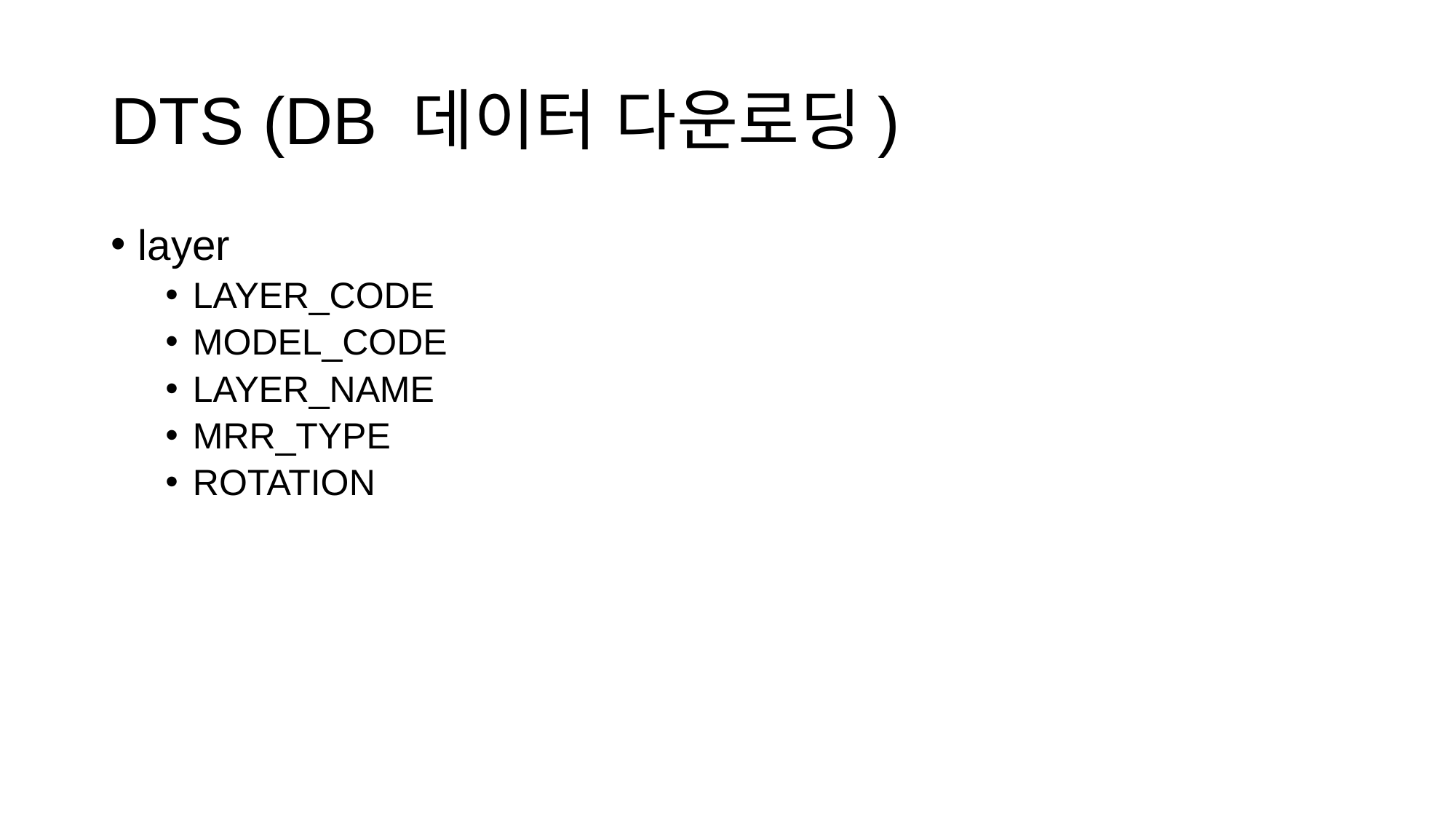

# DTS (DB 데이터 다운로딩)
layer
LAYER_CODE
MODEL_CODE
LAYER_NAME
MRR_TYPE
ROTATION